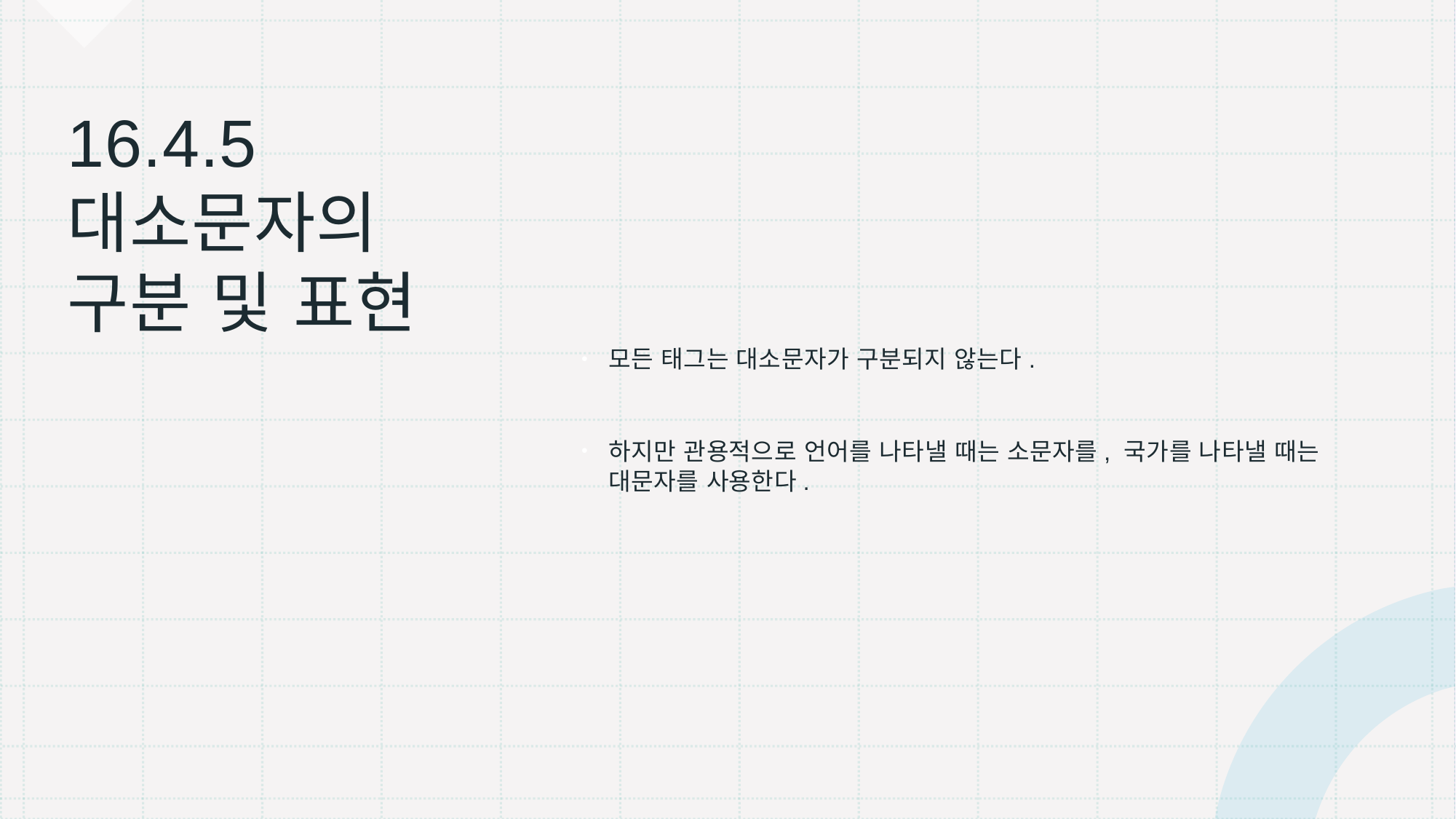

모든 태그는 대소문자가 구분되지 않는다.

하지만 관용적으로 언어를 나타낼 때는 소문자를, 국가를 나타낼 때는 대문자를 사용한다.
# 16.4.5 대소문자의 구분 및 표현